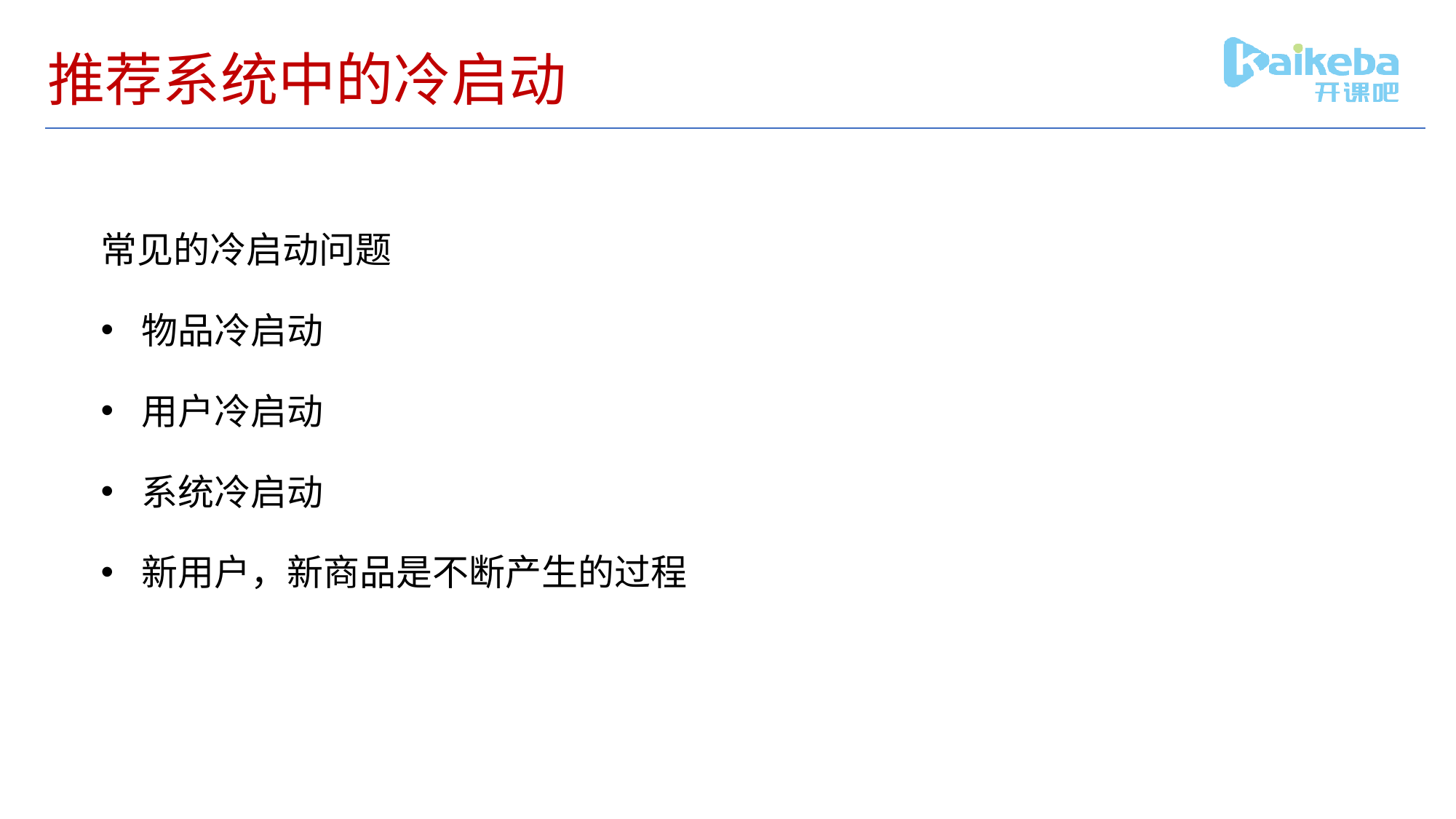

# 推荐系统中的冷启动
常见的冷启动问题
物品冷启动
用户冷启动
系统冷启动
新用户，新商品是不断产生的过程